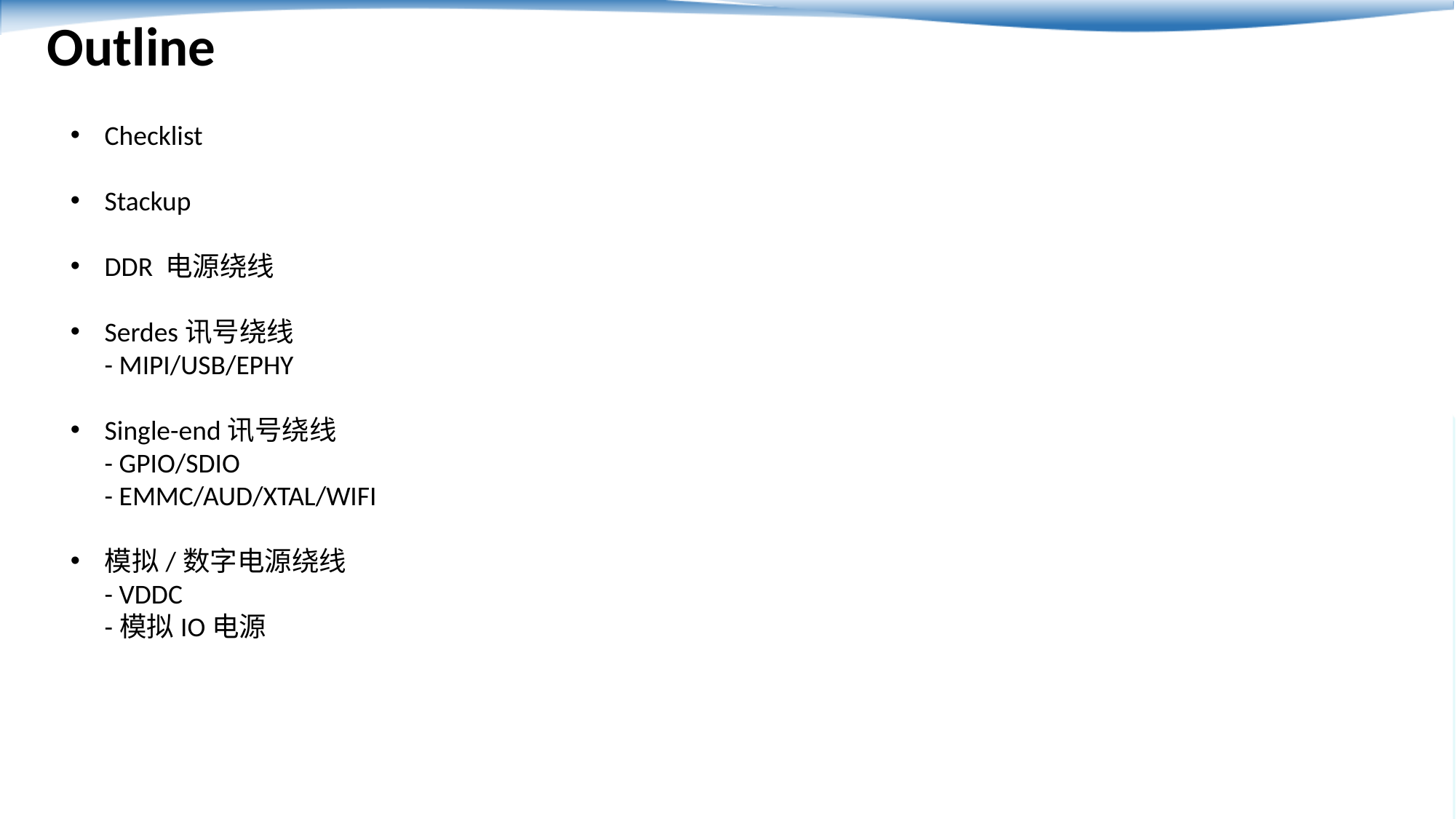

Outline
Checklist

Stackup
DDR 电源绕线
Serdes讯号绕线
- MIPI/USB/EPHY
Single-end讯号绕线
- GPIO/SDIO
- EMMC/AUD/XTAL/WIFI
模拟/数字电源绕线
- VDDC
-模拟IO电源